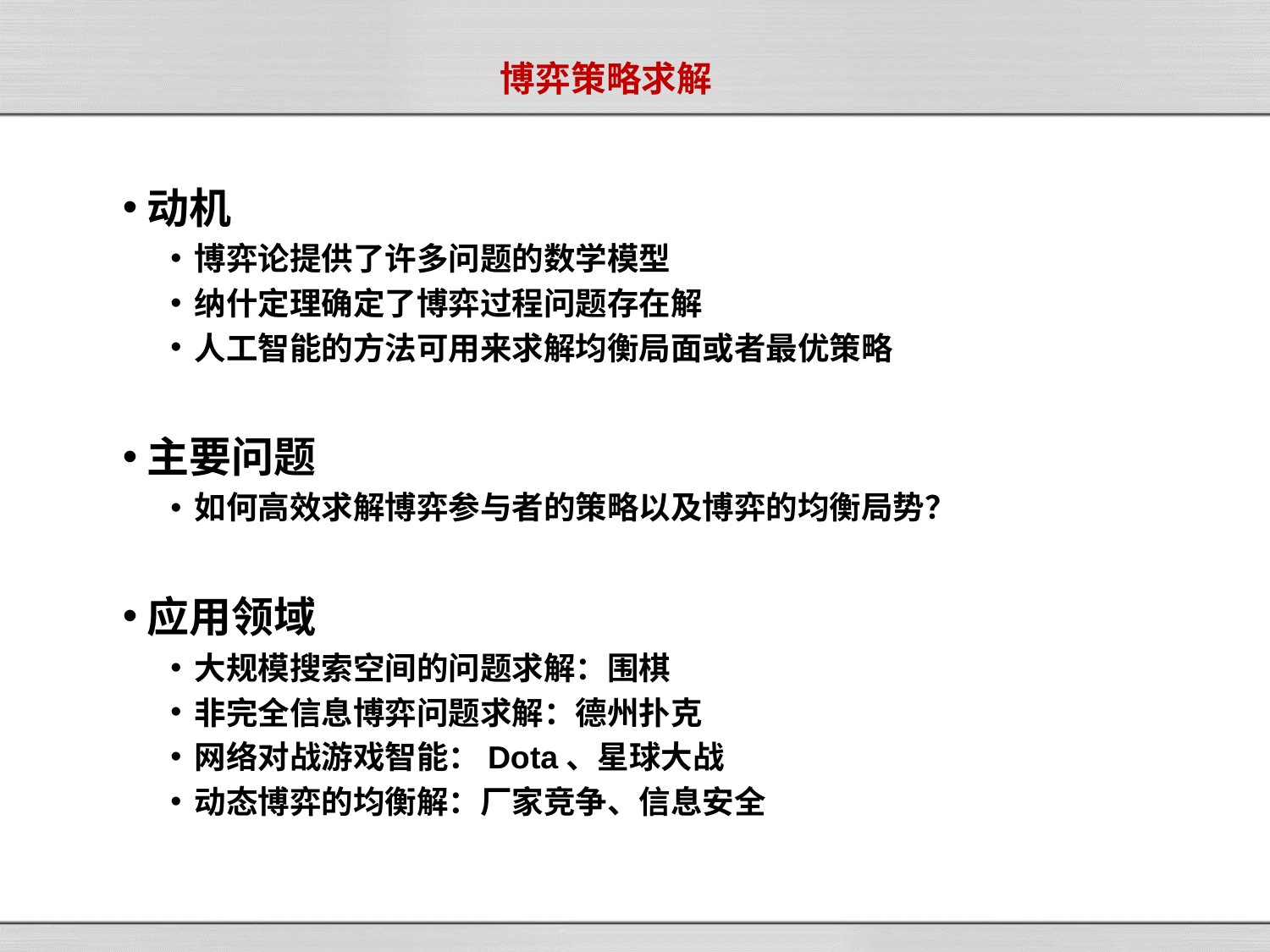

# 博弈策略求解
动机
博弈论提供了许多问题的数学模型
纳什定理确定了博弈过程问题存在解
人工智能的方法可用来求解均衡局面或者最优策略

主要问题
如何高效求解博弈参与者的策略以及博弈的均衡局势？

应用领域
大规模搜索空间的问题求解：围棋
非完全信息博弈问题求解：德州扑克
网络对战游戏智能：Dota、星球大战
动态博弈的均衡解：厂家竞争、信息安全